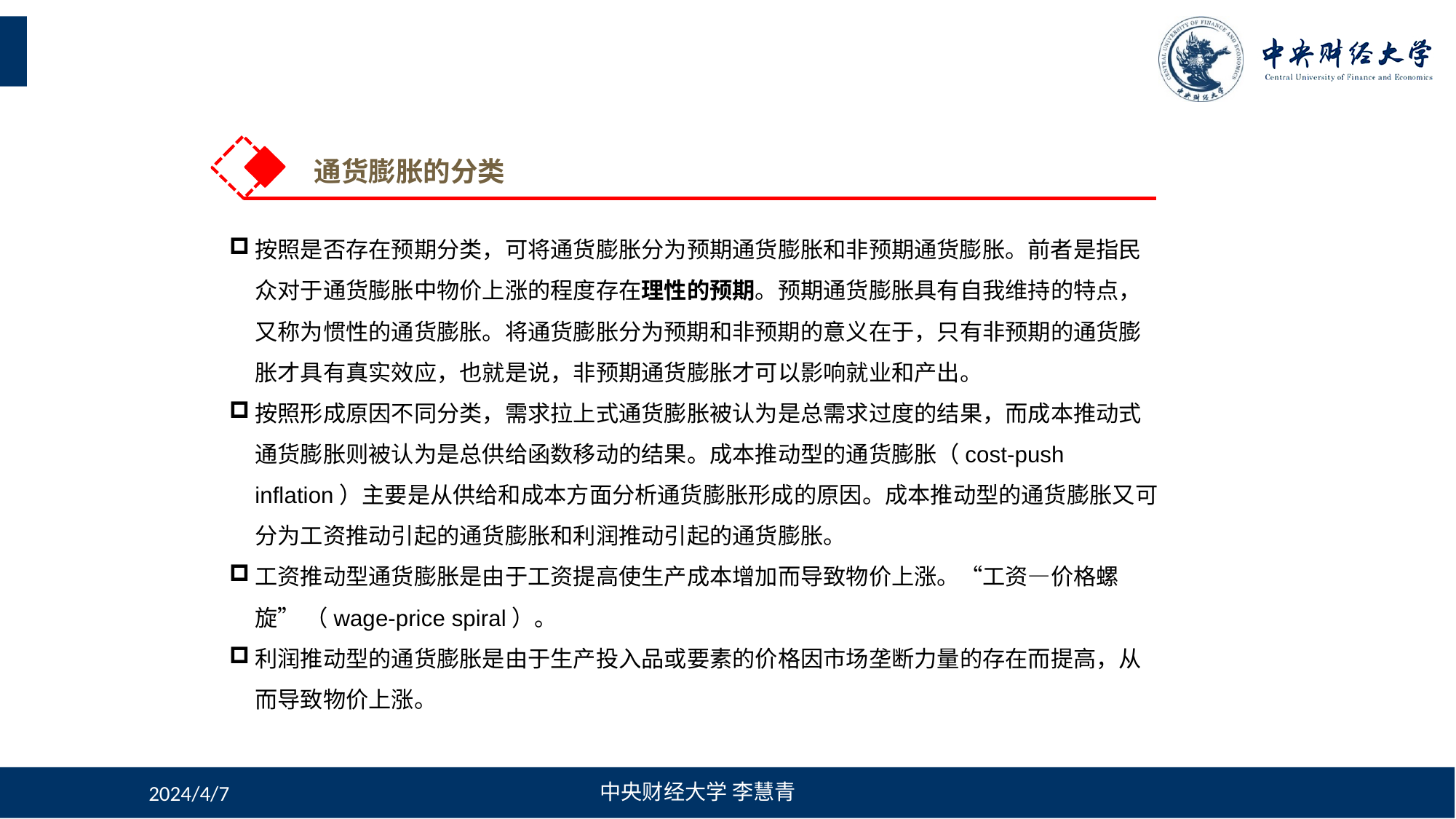

通货膨胀的分类
按照是否存在预期分类，可将通货膨胀分为预期通货膨胀和非预期通货膨胀。前者是指民众对于通货膨胀中物价上涨的程度存在理性的预期。预期通货膨胀具有自我维持的特点，又称为惯性的通货膨胀。将通货膨胀分为预期和非预期的意义在于，只有非预期的通货膨胀才具有真实效应，也就是说，非预期通货膨胀才可以影响就业和产出。
按照形成原因不同分类，需求拉上式通货膨胀被认为是总需求过度的结果，而成本推动式通货膨胀则被认为是总供给函数移动的结果。成本推动型的通货膨胀（cost-push inflation）主要是从供给和成本方面分析通货膨胀形成的原因。成本推动型的通货膨胀又可分为工资推动引起的通货膨胀和利润推动引起的通货膨胀。
工资推动型通货膨胀是由于工资提高使生产成本增加而导致物价上涨。“工资—价格螺旋” （wage-price spiral）。
利润推动型的通货膨胀是由于生产投入品或要素的价格因市场垄断力量的存在而提高，从而导致物价上涨。